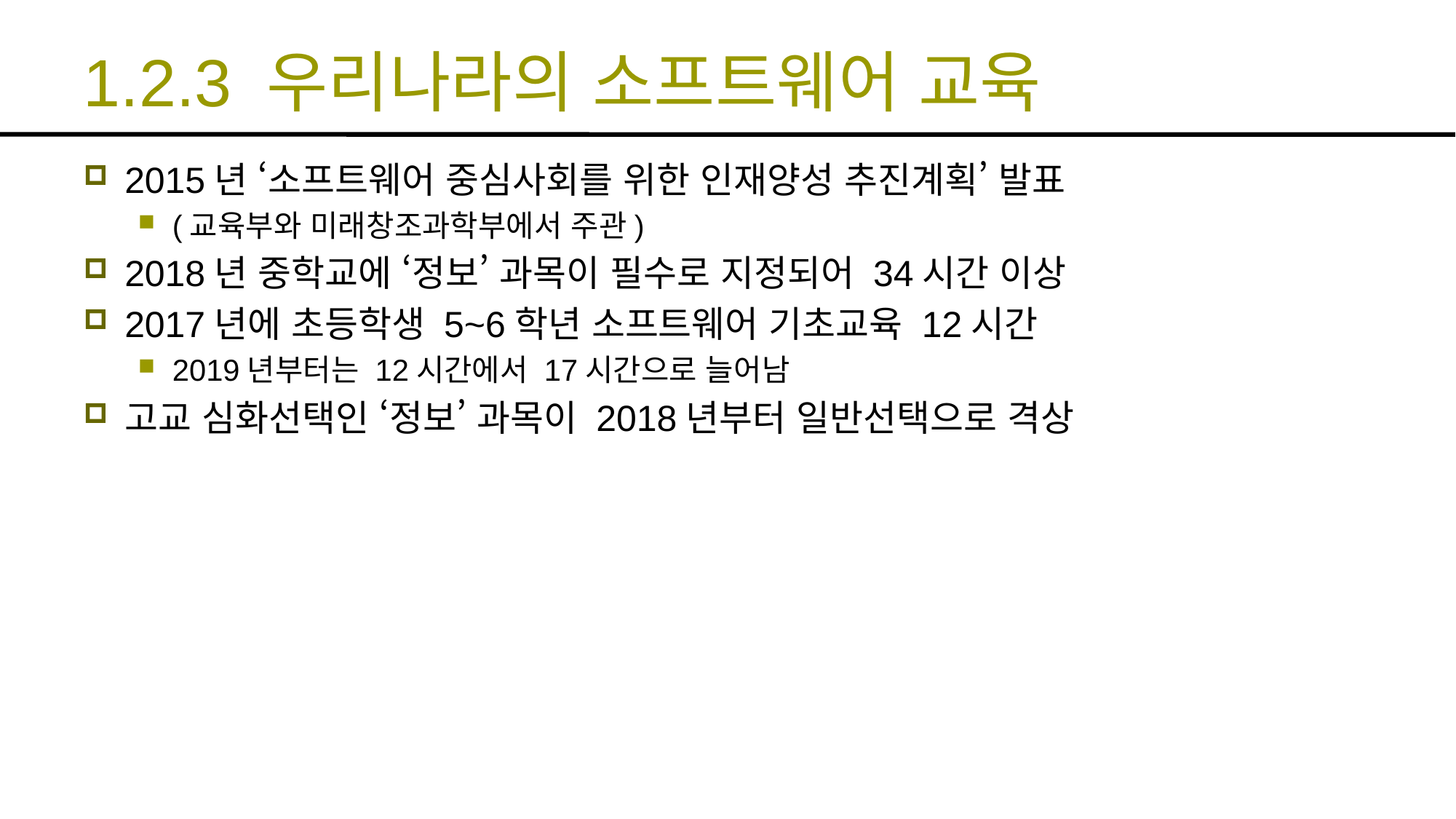

# 1.2.3 우리나라의 소프트웨어 교육
2015년 ‘소프트웨어 중심사회를 위한 인재양성 추진계획’ 발표
(교육부와 미래창조과학부에서 주관)
2018년 중학교에 ‘정보’ 과목이 필수로 지정되어 34시간 이상
2017년에 초등학생 5~6학년 소프트웨어 기초교육 12시간
2019년부터는 12시간에서 17시간으로 늘어남
고교 심화선택인 ‘정보’ 과목이 2018년부터 일반선택으로 격상